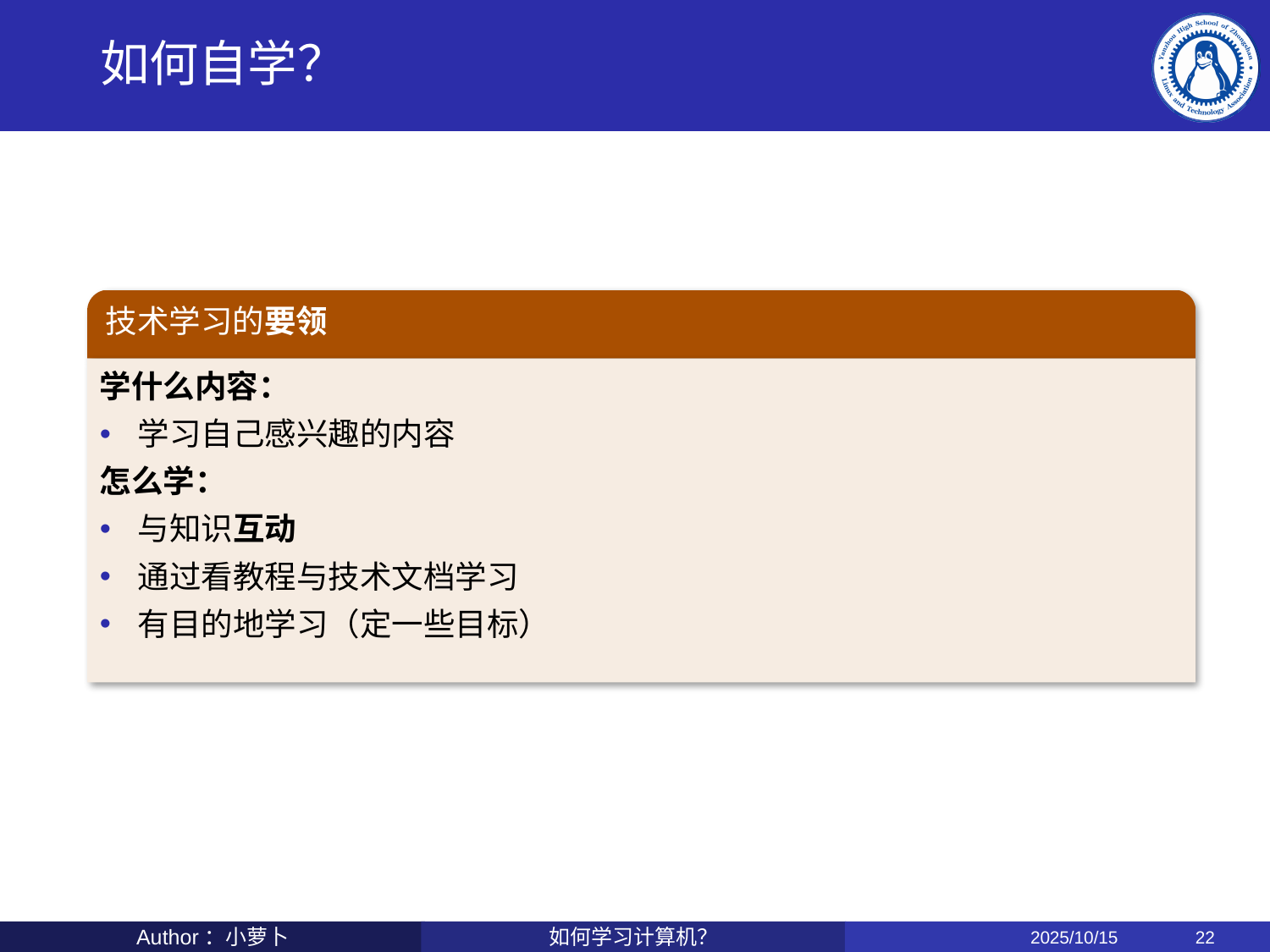

# 如何自学？

技术学习的要领
学什么内容：
学习自己感兴趣的内容
怎么学：
与知识互动
通过看教程与技术文档学习
有目的地学习（定一些目标）